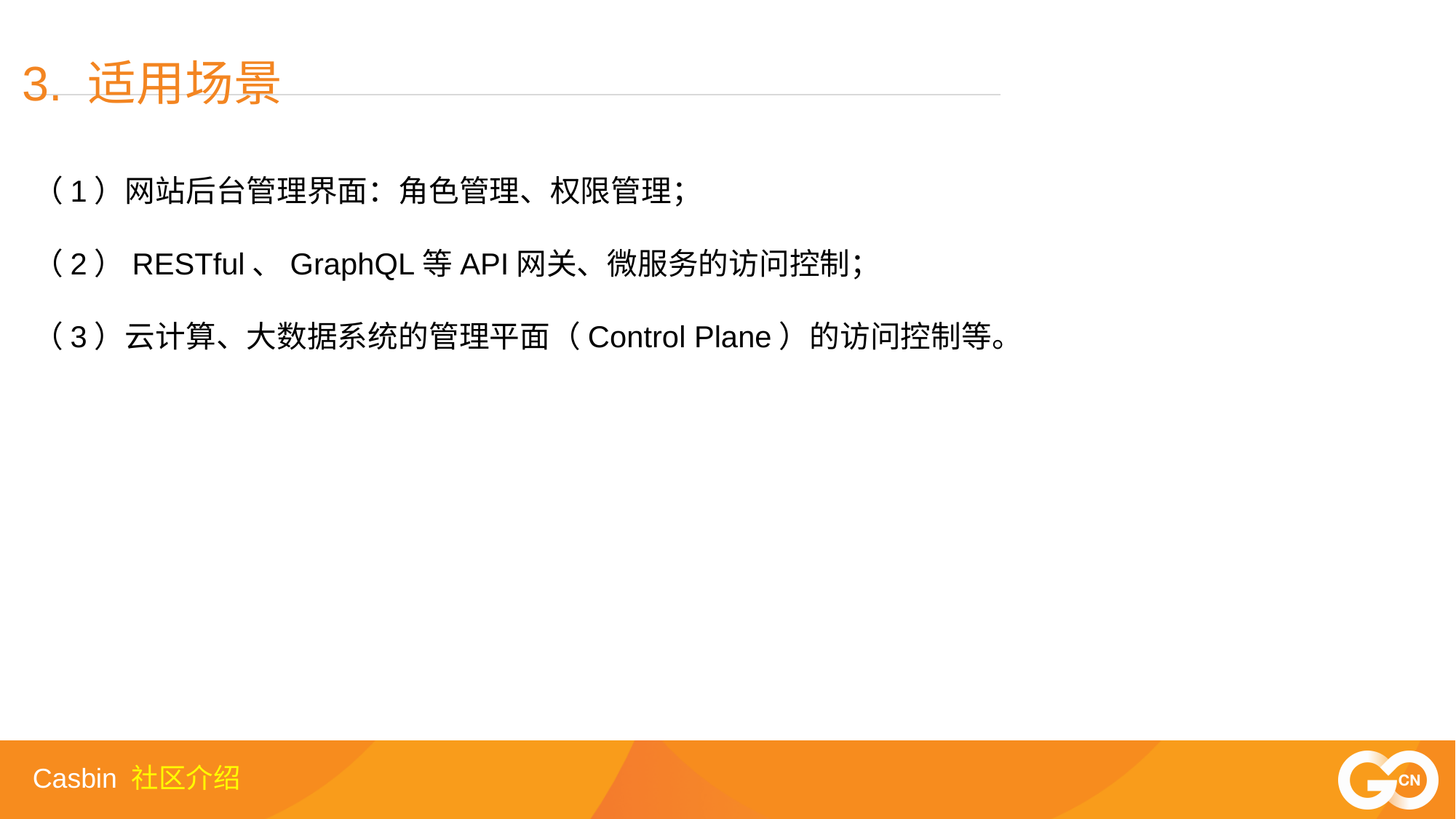

3. 适用场景
（1）网站后台管理界面：角色管理、权限管理；
（2）RESTful、GraphQL等API网关、微服务的访问控制；
（3）云计算、大数据系统的管理平面（Control Plane）的访问控制等。
Casbin 社区介绍